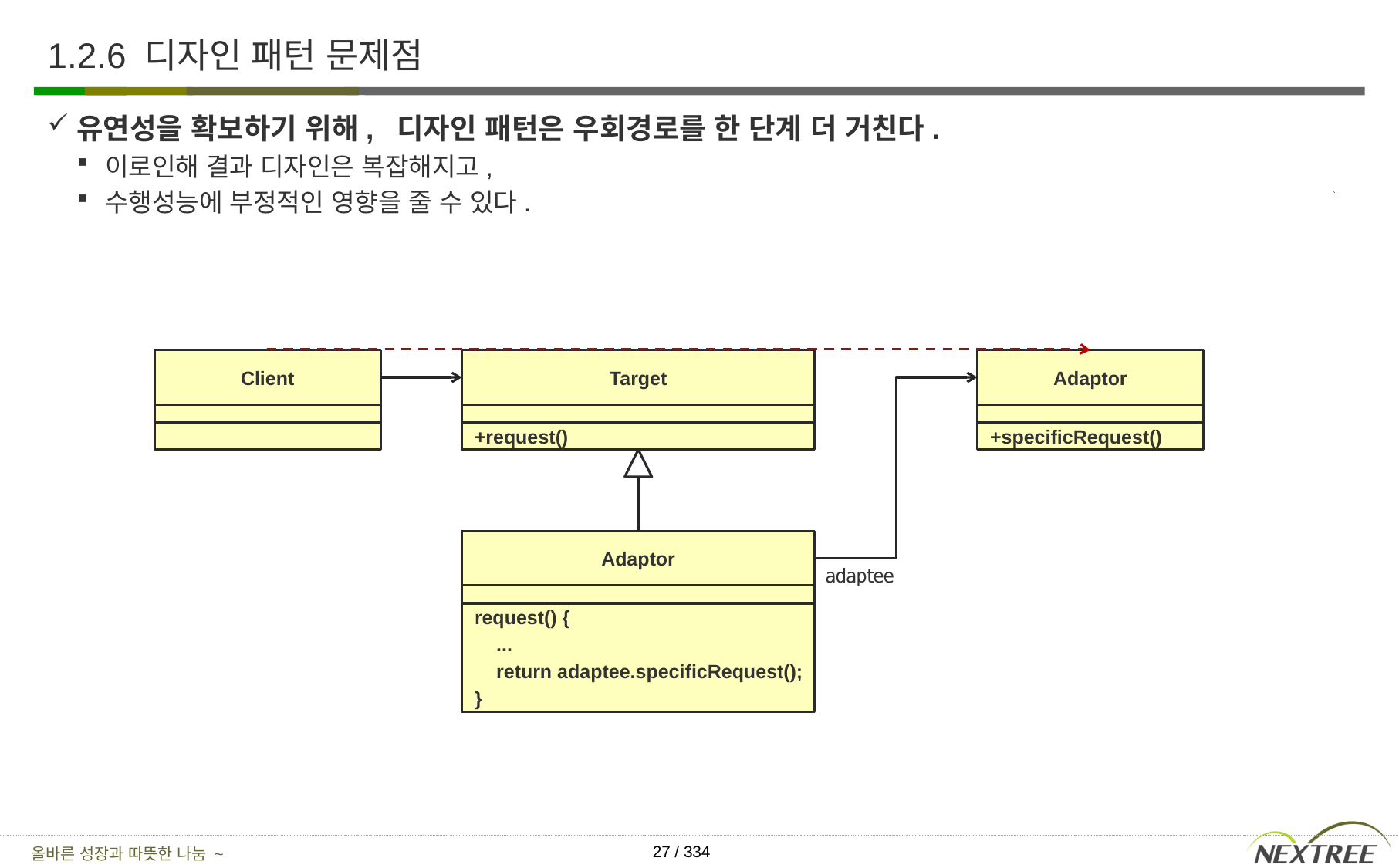

# 1.2.6 디자인 패턴 문제점
유연성을 확보하기 위해,  디자인 패턴은 우회경로를 한 단계 더 거친다.
이로인해 결과 디자인은 복잡해지고,
수행성능에 부정적인 영향을 줄 수 있다.
Client
Target
Adaptor

+request()
+specificRequest()

Adaptor
adaptee

request() {
    ...
    return adaptee.specificRequest();
}